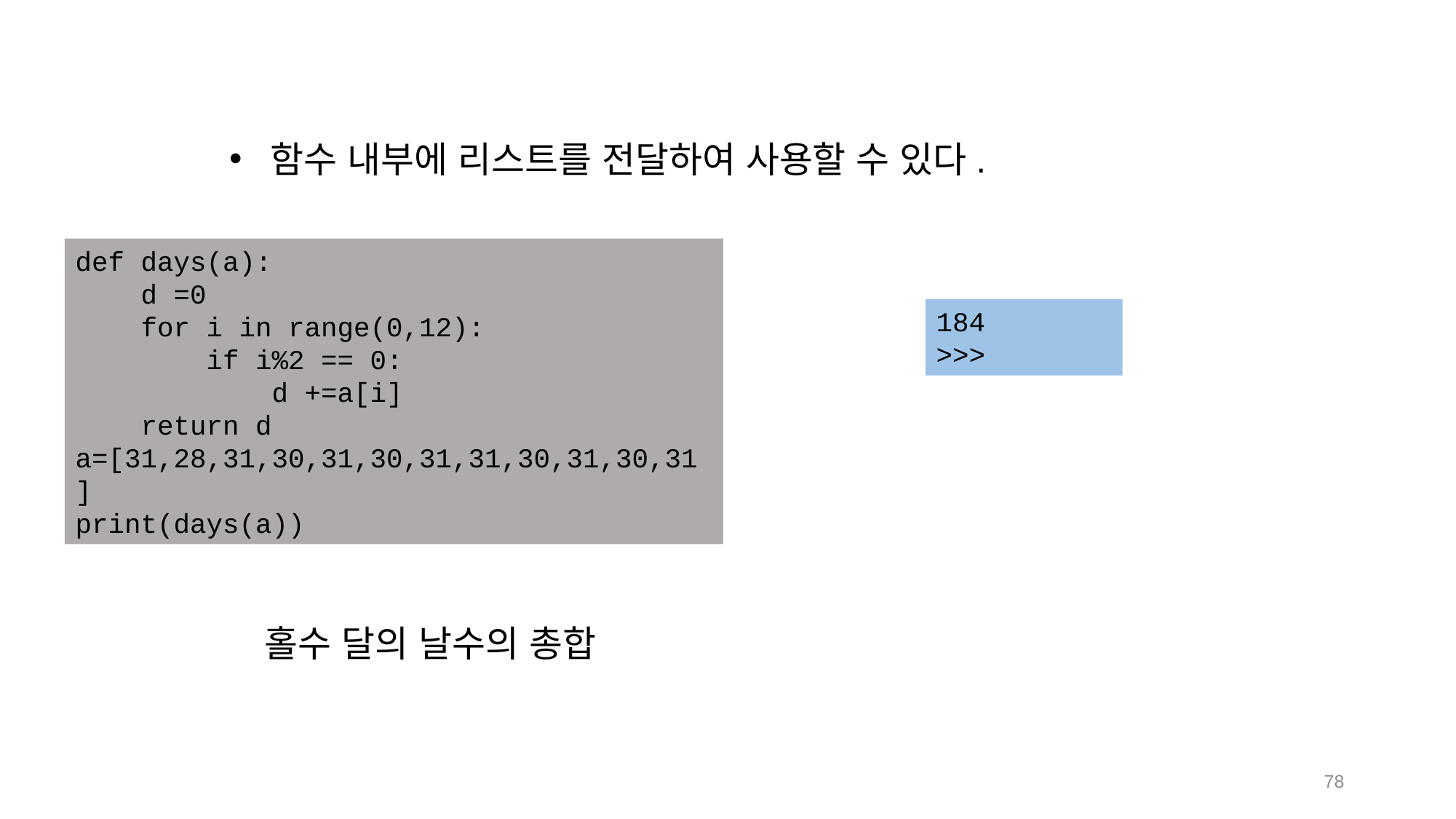

함수 내부에 리스트를 전달하여 사용할 수 있다.
def days(a):
    d =0
    for i in range(0,12):
        if i%2 == 0:
            d +=a[i]
    return d
a=[31,28,31,30,31,30,31,31,30,31,30,31]
print(days(a))
184
>>>
홀수 달의 날수의 총합
78